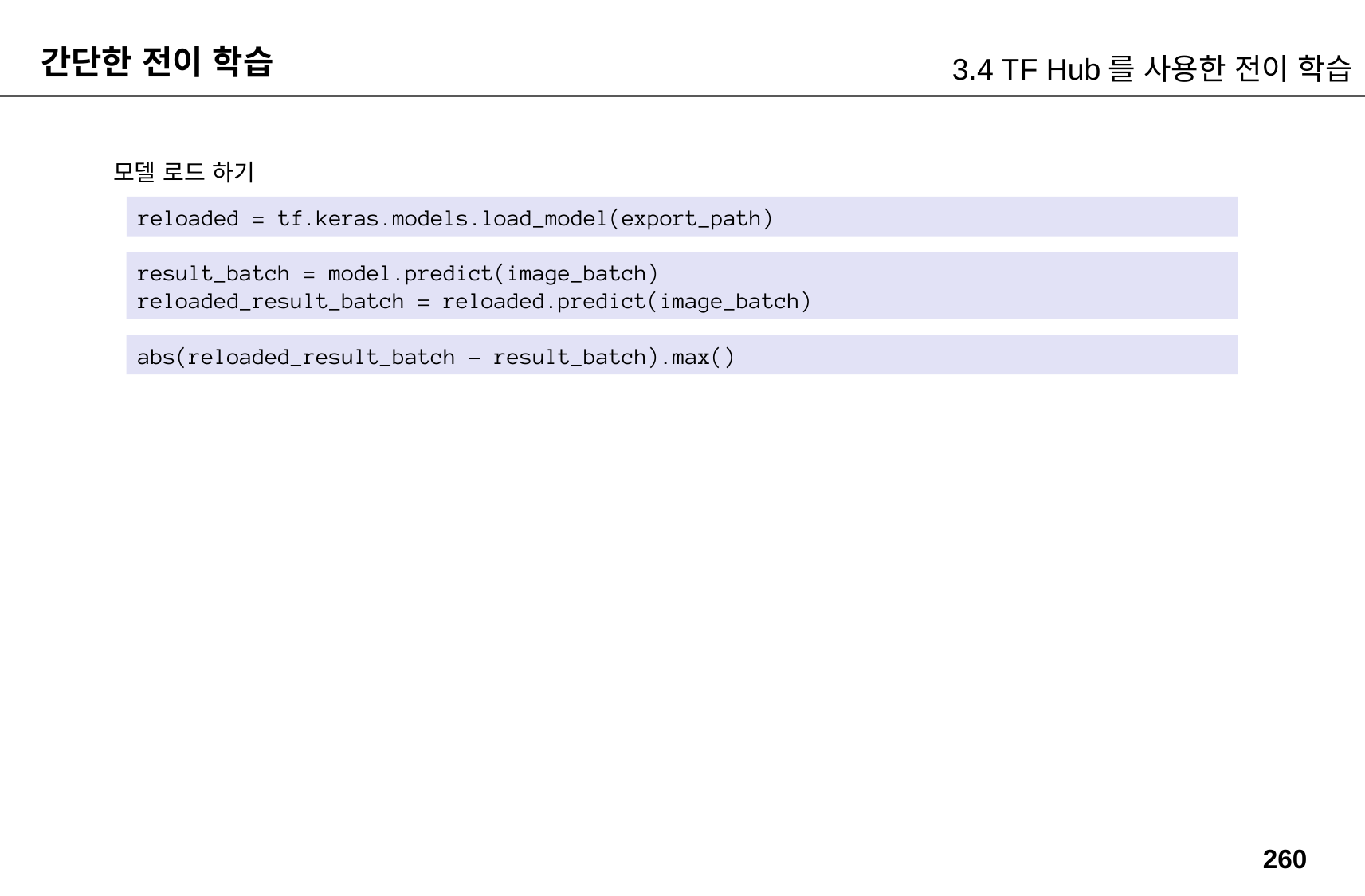

간단한 전이 학습
3.4 TF Hub를 사용한 전이 학습
모델 로드 하기
reloaded = tf.keras.models.load_model(export_path)
result_batch = model.predict(image_batch)
reloaded_result_batch = reloaded.predict(image_batch)
abs(reloaded_result_batch - result_batch).max()